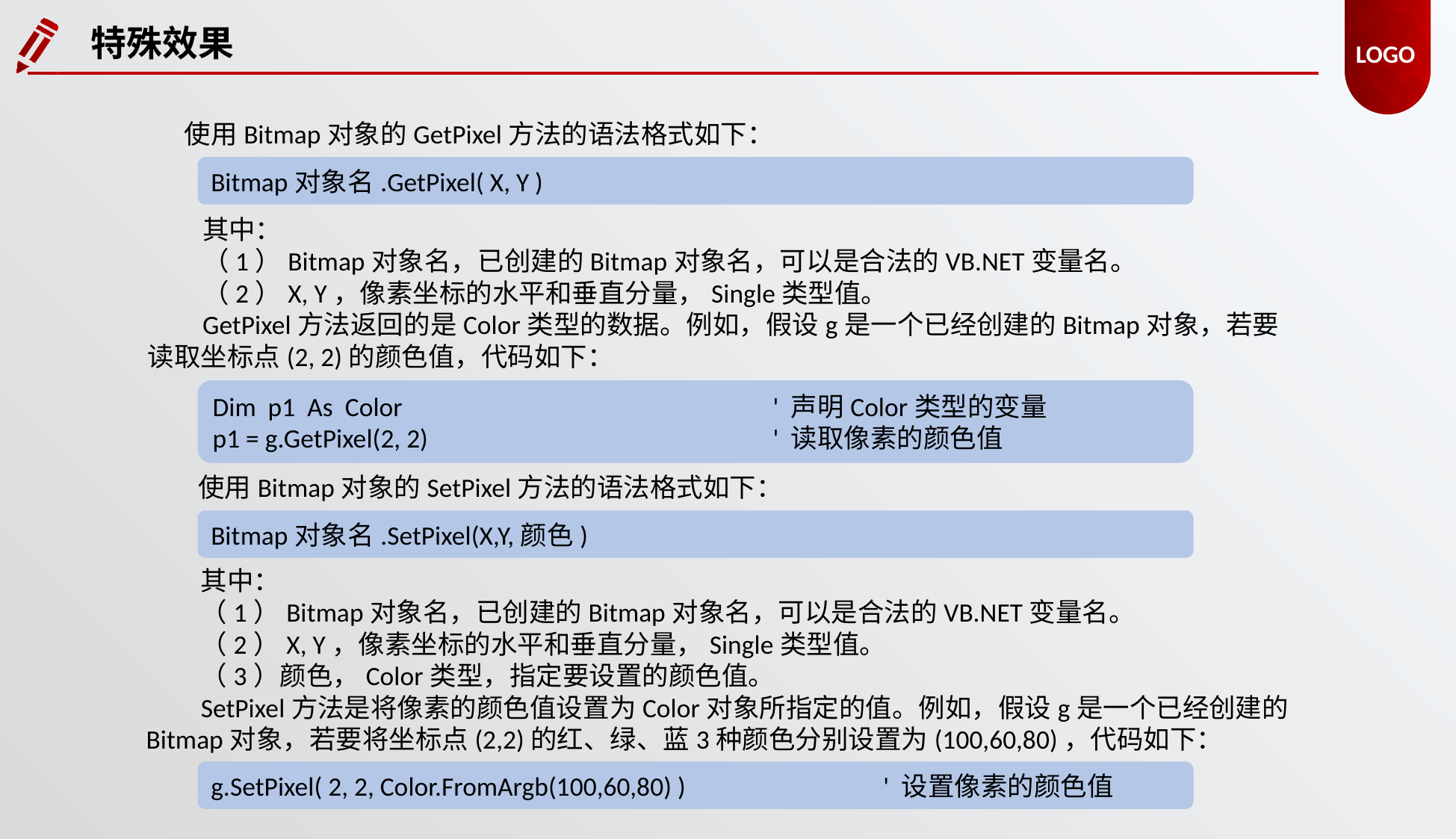

特殊效果
使用Bitmap对象的GetPixel方法的语法格式如下：
Bitmap对象名.GetPixel( X, Y )
其中：
（1）Bitmap对象名，已创建的Bitmap对象名，可以是合法的VB.NET变量名。
（2）X, Y，像素坐标的水平和垂直分量，Single类型值。
GetPixel方法返回的是Color类型的数据。例如，假设g是一个已经创建的Bitmap对象，若要读取坐标点(2, 2)的颜色值，代码如下：
Dim  p1  As  Color				' 声明Color类型的变量
p1 = g.GetPixel(2, 2)				' 读取像素的颜色值
使用Bitmap对象的SetPixel方法的语法格式如下：
Bitmap对象名.SetPixel(X,Y,颜色)
其中：
（1）Bitmap对象名，已创建的Bitmap对象名，可以是合法的VB.NET变量名。
（2）X, Y，像素坐标的水平和垂直分量，Single类型值。
（3）颜色，Color类型，指定要设置的颜色值。
SetPixel方法是将像素的颜色值设置为Color对象所指定的值。例如，假设g是一个已经创建的Bitmap对象，若要将坐标点(2,2)的红、绿、蓝3种颜色分别设置为(100,60,80)，代码如下：
g.SetPixel( 2, 2, Color.FromArgb(100,60,80) )		' 设置像素的颜色值